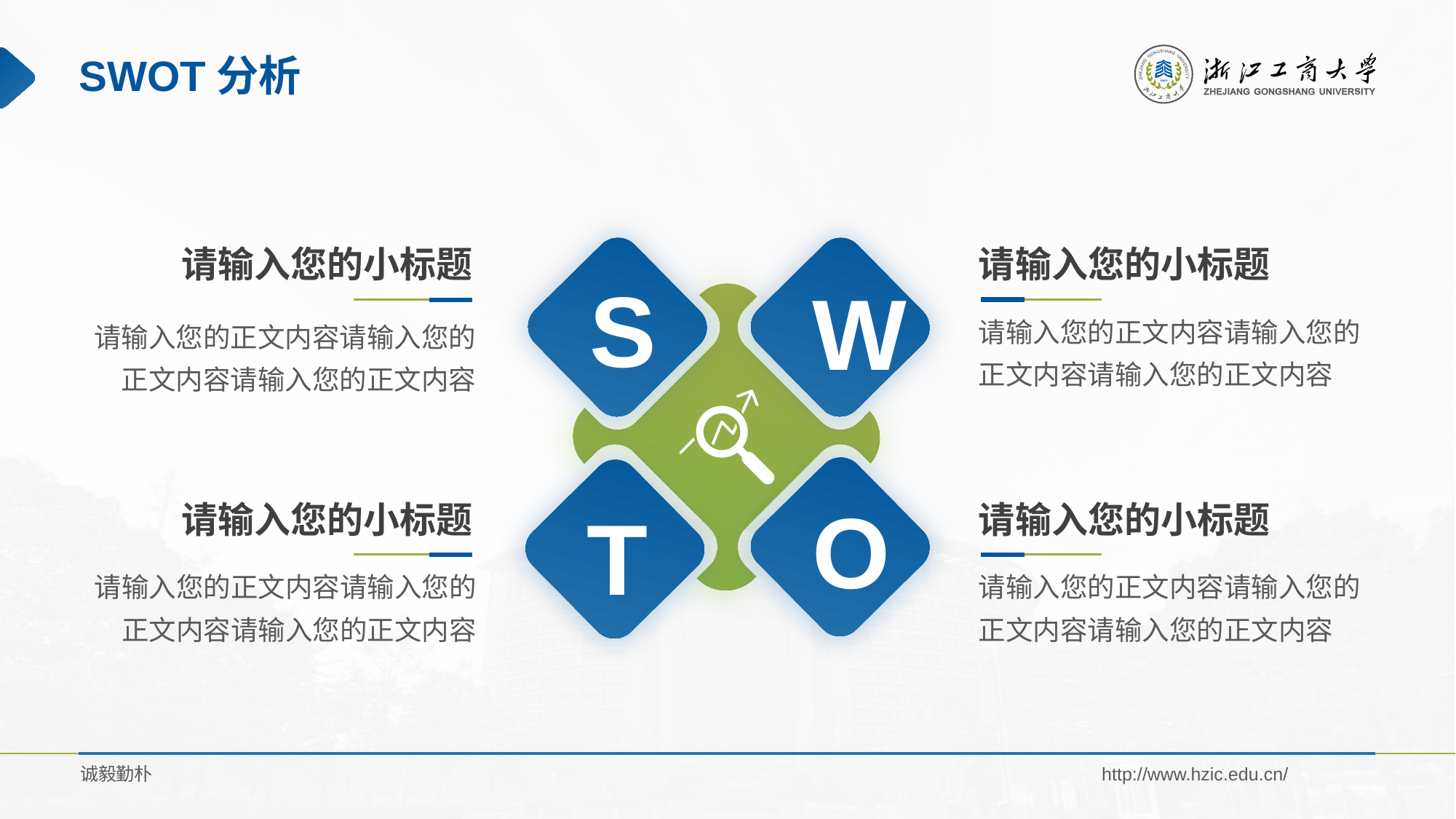

# SWOT分析
请输入您的小标题
请输入您的小标题

W
S
请输入您的正文内容请输入您的正文内容请输入您的正文内容
请输入您的正文内容请输入您的正文内容请输入您的正文内容

O

T
请输入您的小标题
请输入您的小标题
请输入您的正文内容请输入您的正文内容请输入您的正文内容
请输入您的正文内容请输入您的正文内容请输入您的正文内容